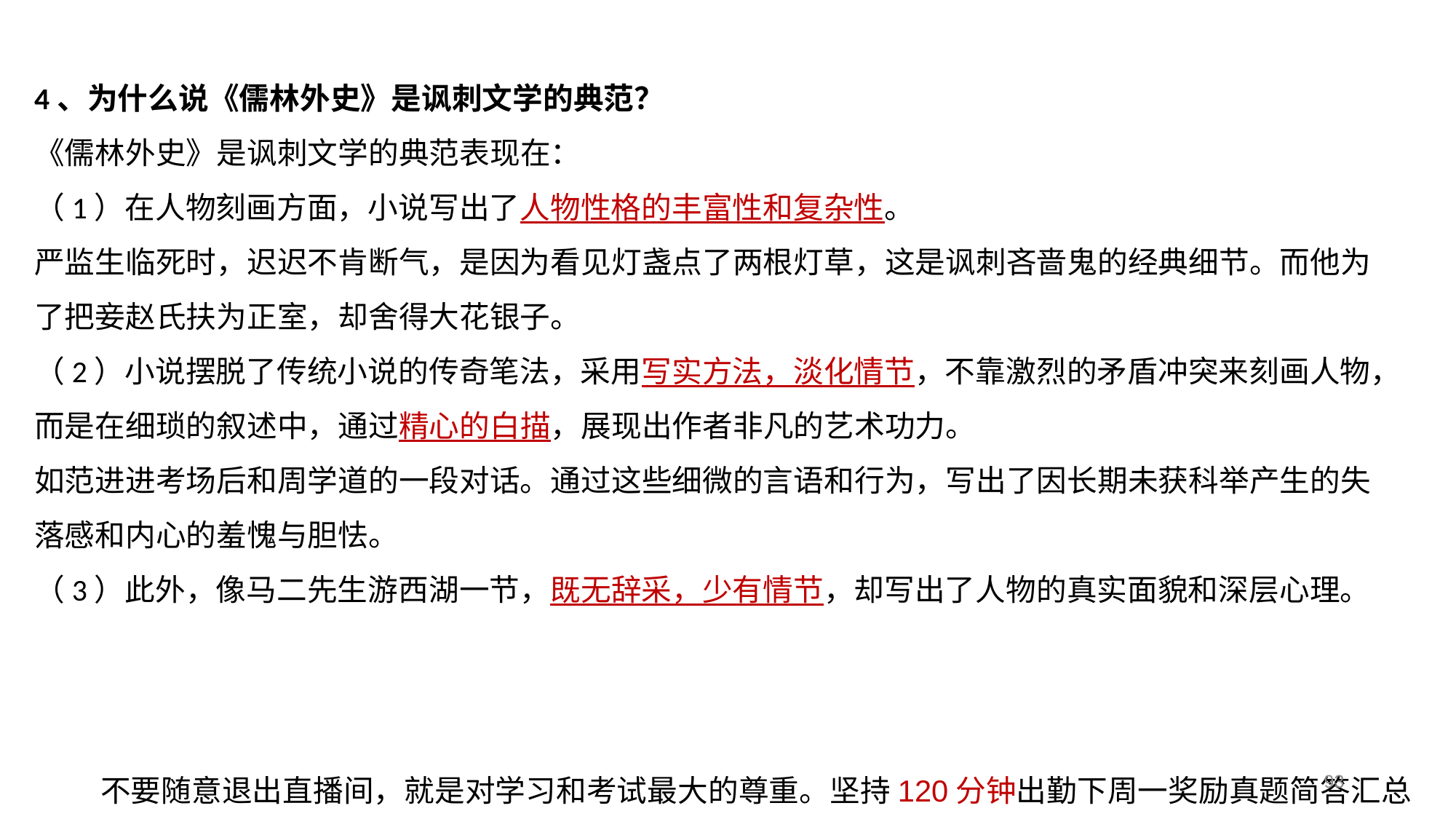

4、为什么说《儒林外史》是讽刺文学的典范？
《儒林外史》是讽刺文学的典范表现在：
（1）在人物刻画方面，小说写出了人物性格的丰富性和复杂性。
严监生临死时，迟迟不肯断气，是因为看见灯盏点了两根灯草，这是讽刺吝啬鬼的经典细节。而他为了把妾赵氏扶为正室，却舍得大花银子。
（2）小说摆脱了传统小说的传奇笔法，采用写实方法，淡化情节，不靠激烈的矛盾冲突来刻画人物，而是在细琐的叙述中，通过精心的白描，展现出作者非凡的艺术功力。
如范进进考场后和周学道的一段对话。通过这些细微的言语和行为，写出了因长期未获科举产生的失落感和内心的羞愧与胆怯。
（3）此外，像马二先生游西湖一节，既无辞采，少有情节，却写出了人物的真实面貌和深层心理。
93